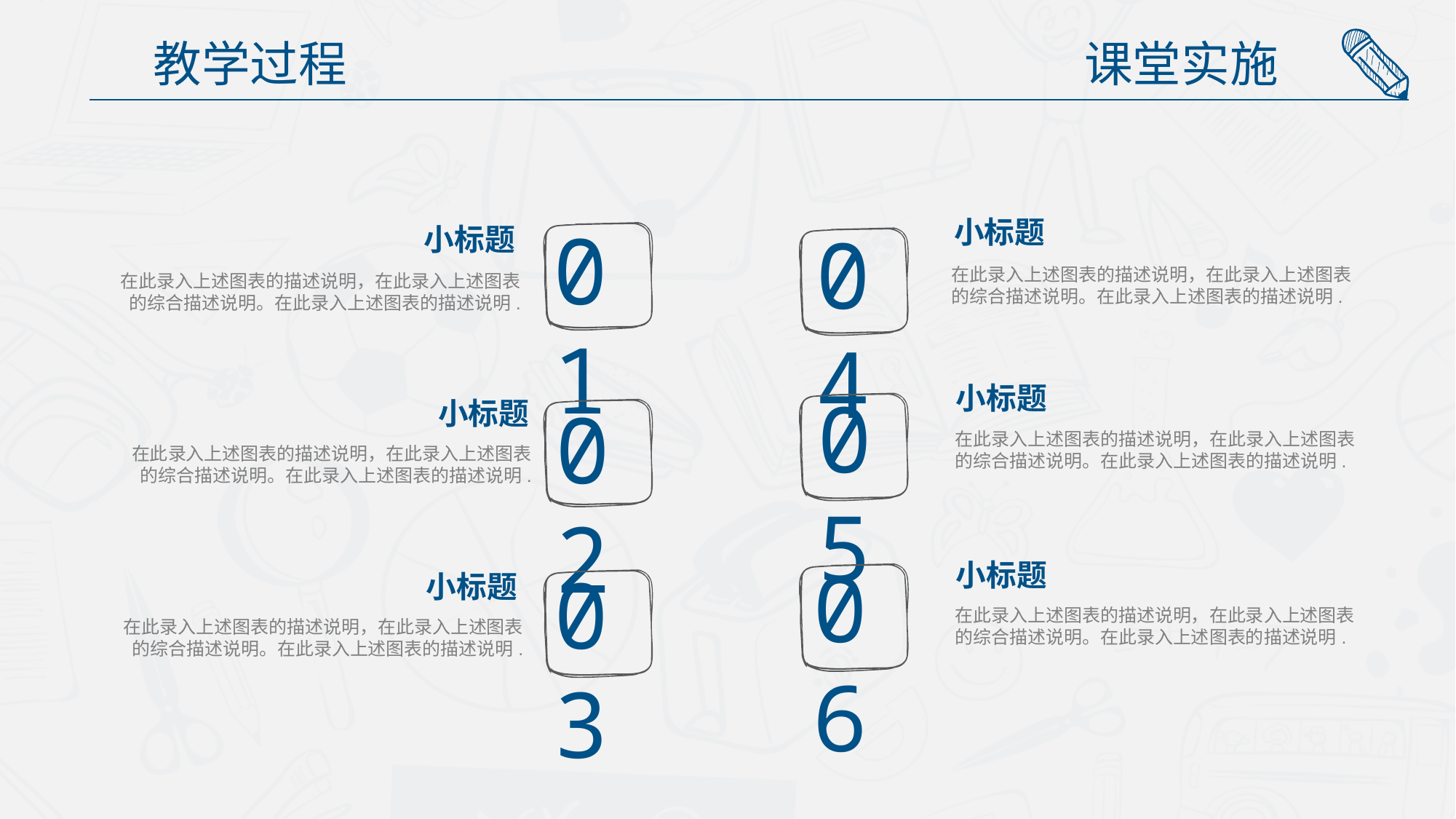

课堂实施
教学过程
小标题
在此录入上述图表的描述说明，在此录入上述图表的综合描述说明。在此录入上述图表的描述说明.
01

04

小标题
在此录入上述图表的描述说明，在此录入上述图表的综合描述说明。在此录入上述图表的描述说明.
小标题
在此录入上述图表的描述说明，在此录入上述图表的综合描述说明。在此录入上述图表的描述说明.
05

02

小标题
在此录入上述图表的描述说明，在此录入上述图表的综合描述说明。在此录入上述图表的描述说明.
06

小标题
在此录入上述图表的描述说明，在此录入上述图表的综合描述说明。在此录入上述图表的描述说明.
03

小标题
在此录入上述图表的描述说明，在此录入上述图表的综合描述说明。在此录入上述图表的描述说明.